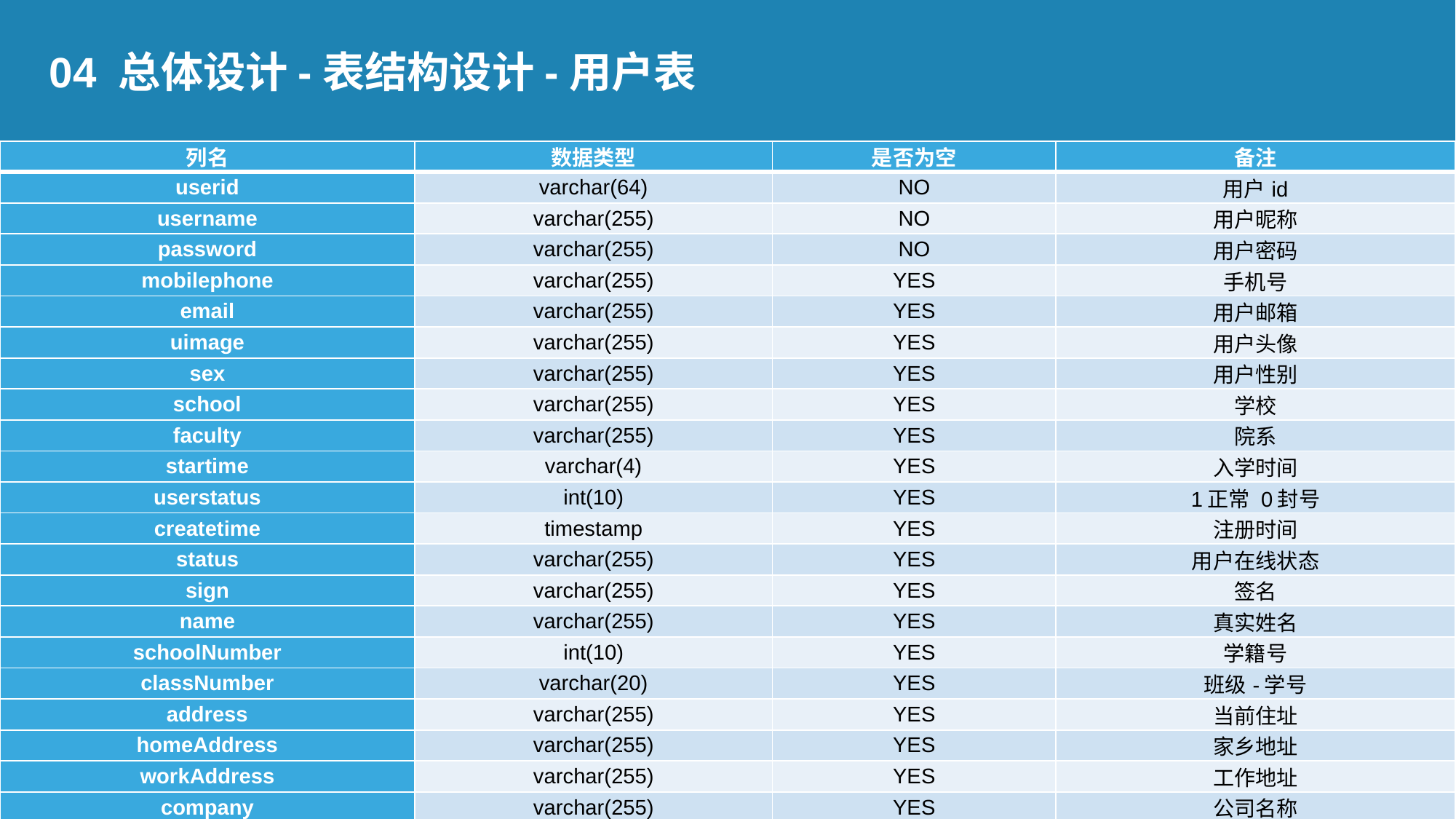

04 总体设计-表结构设计-用户表
| 列名 | 数据类型 | 是否为空 | 备注 |
| --- | --- | --- | --- |
| userid | varchar(64) | NO | 用户id |
| username | varchar(255) | NO | 用户昵称 |
| password | varchar(255) | NO | 用户密码 |
| mobilephone | varchar(255) | YES | 手机号 |
| email | varchar(255) | YES | 用户邮箱 |
| uimage | varchar(255) | YES | 用户头像 |
| sex | varchar(255) | YES | 用户性别 |
| school | varchar(255) | YES | 学校 |
| faculty | varchar(255) | YES | 院系 |
| startime | varchar(4) | YES | 入学时间 |
| userstatus | int(10) | YES | 1正常 0封号 |
| createtime | timestamp | YES | 注册时间 |
| status | varchar(255) | YES | 用户在线状态 |
| sign | varchar(255) | YES | 签名 |
| name | varchar(255) | YES | 真实姓名 |
| schoolNumber | int(10) | YES | 学籍号 |
| classNumber | varchar(20) | YES | 班级-学号 |
| address | varchar(255) | YES | 当前住址 |
| homeAddress | varchar(255) | YES | 家乡地址 |
| workAddress | varchar(255) | YES | 工作地址 |
| company | varchar(255) | YES | 公司名称 |
| position | varchar(255) | YES | 职位 |